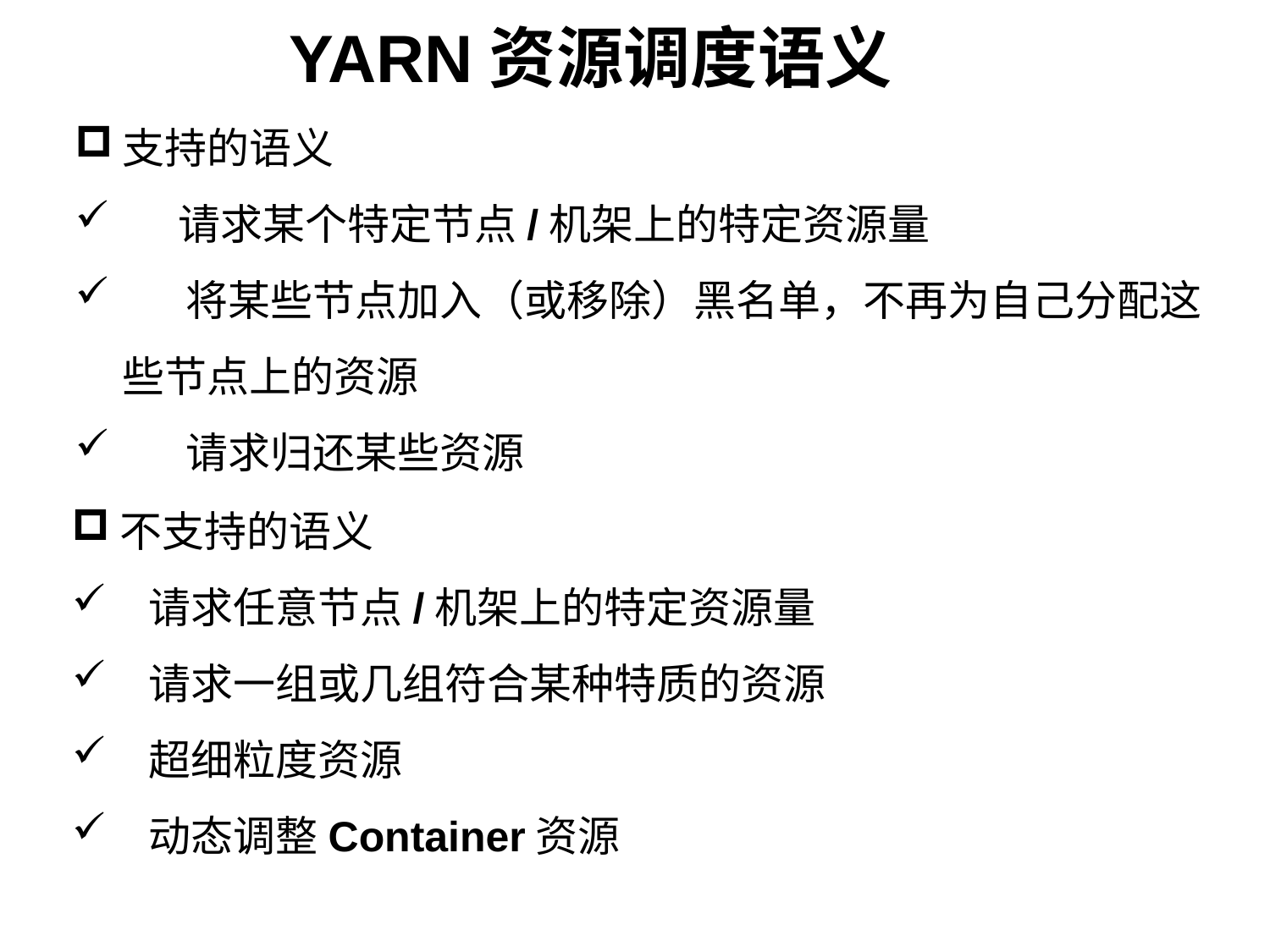

YARN资源调度语义
支持的语义
	请求某个特定节点/机架上的特定资源量
	将某些节点加入（或移除）黑名单，不再为自己分配这些节点上的资源
	请求归还某些资源
不支持的语义
  请求任意节点/机架上的特定资源量
  请求一组或几组符合某种特质的资源
  超细粒度资源
  动态调整Container资源